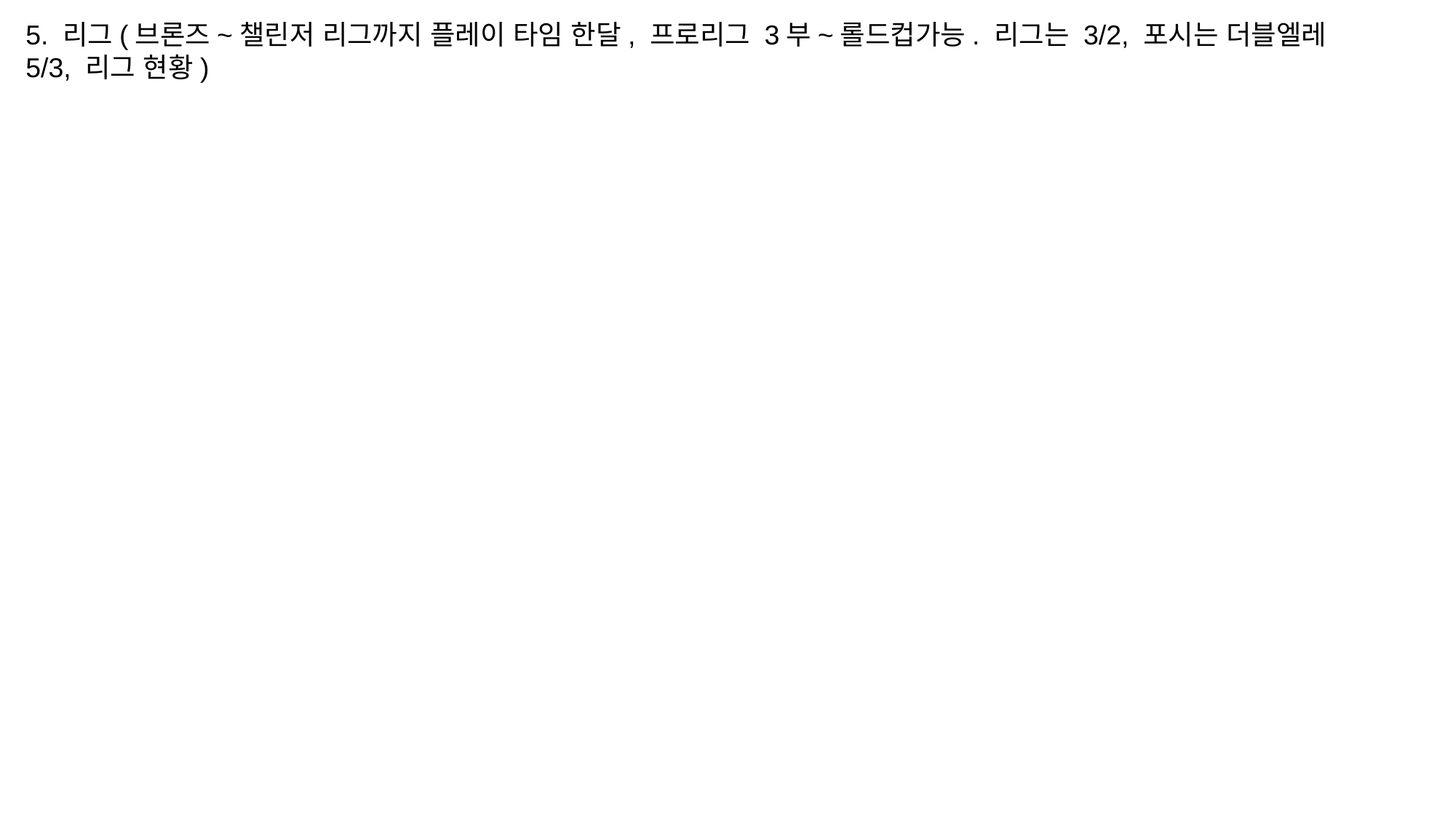

5. 리그(브론즈~챌린저 리그까지 플레이 타임 한달, 프로리그 3부~롤드컵가능. 리그는 3/2, 포시는 더블엘레 5/3, 리그 현황)